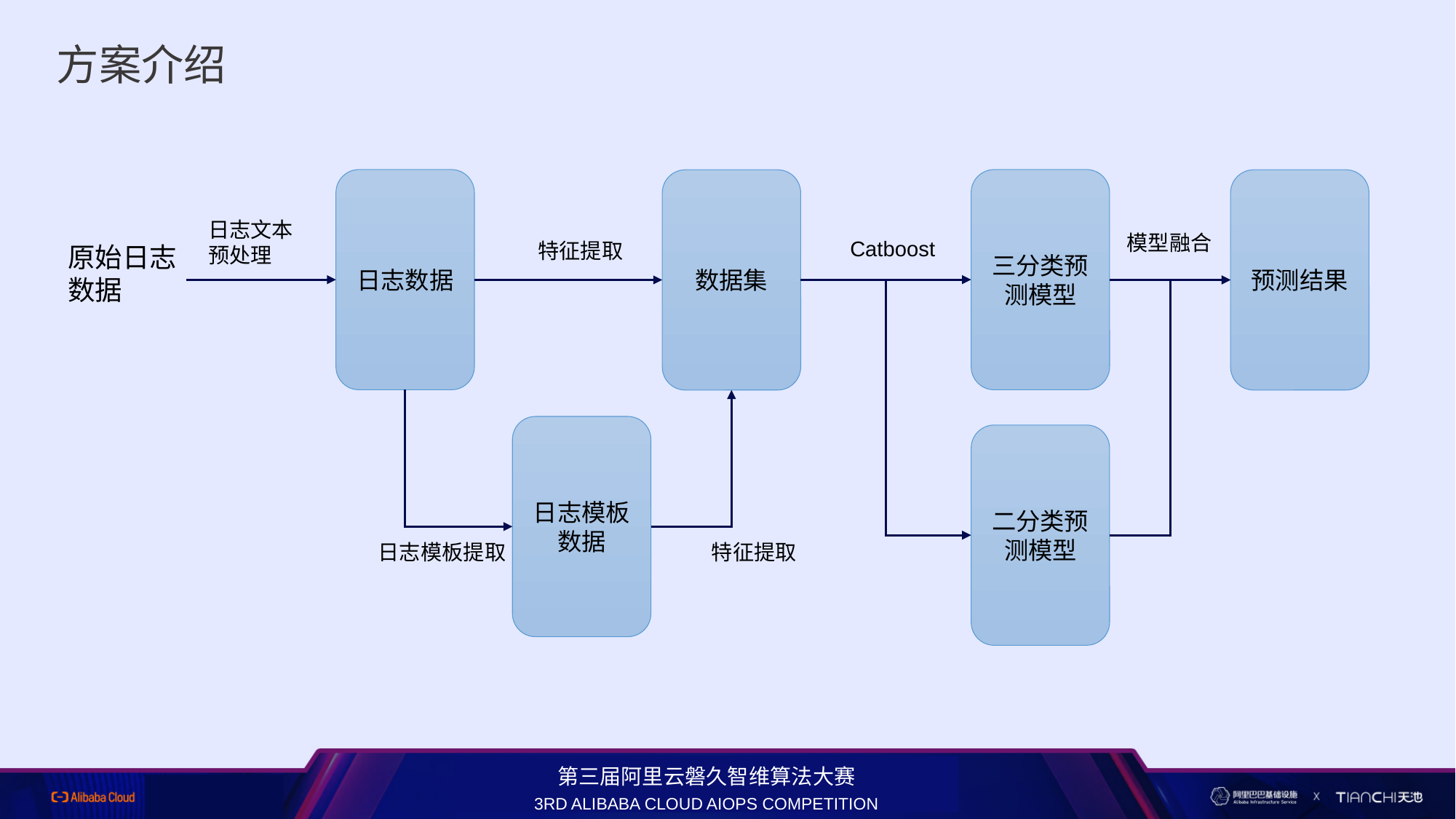

# 方案介绍
三分类预测模型
日志数据
数据集
预测结果
日志文本预处理
模型融合
Catboost
特征提取
原始日志数据
日志模板数据
二分类预测模型
特征提取
日志模板提取

第三届阿里云磐久智维算法大赛

3RD ALIBABA CLOUD AIOPS COMPETITION